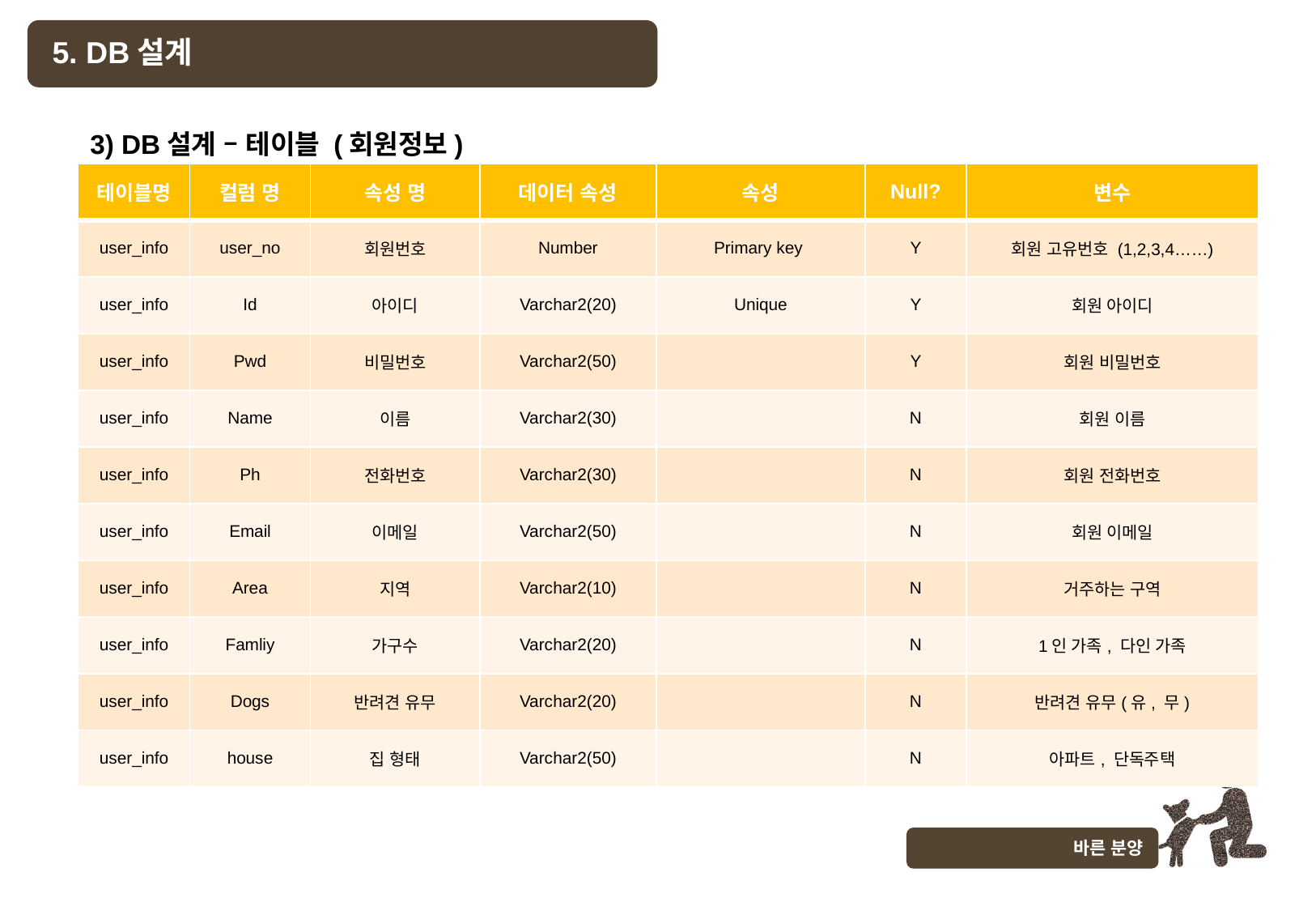

5. DB설계
3) DB설계 – 테이블 (회원정보)
| 테이블명 | 컬럼 명 | 속성 명 | 데이터 속성 | 속성 | Null? | 변수 |
| --- | --- | --- | --- | --- | --- | --- |
| user\_info | user\_no | 회원번호 | Number | Primary key | Y | 회원 고유번호 (1,2,3,4……) |
| user\_info | Id | 아이디 | Varchar2(20) | Unique | Y | 회원 아이디 |
| user\_info | Pwd | 비밀번호 | Varchar2(50) |  | Y | 회원 비밀번호 |
| user\_info | Name | 이름 | Varchar2(30) |  | N | 회원 이름 |
| user\_info | Ph | 전화번호 | Varchar2(30) |  | N | 회원 전화번호 |
| user\_info | Email | 이메일 | Varchar2(50) |  | N | 회원 이메일 |
| user\_info | Area | 지역 | Varchar2(10) |  | N | 거주하는 구역 |
| user\_info | Famliy | 가구수 | Varchar2(20) |  | N | 1인 가족, 다인 가족 |
| user\_info | Dogs | 반려견 유무 | Varchar2(20) |  | N | 반려견 유무(유, 무) |
| user\_info | house | 집 형태 | Varchar2(50) |  | N | 아파트, 단독주택 |